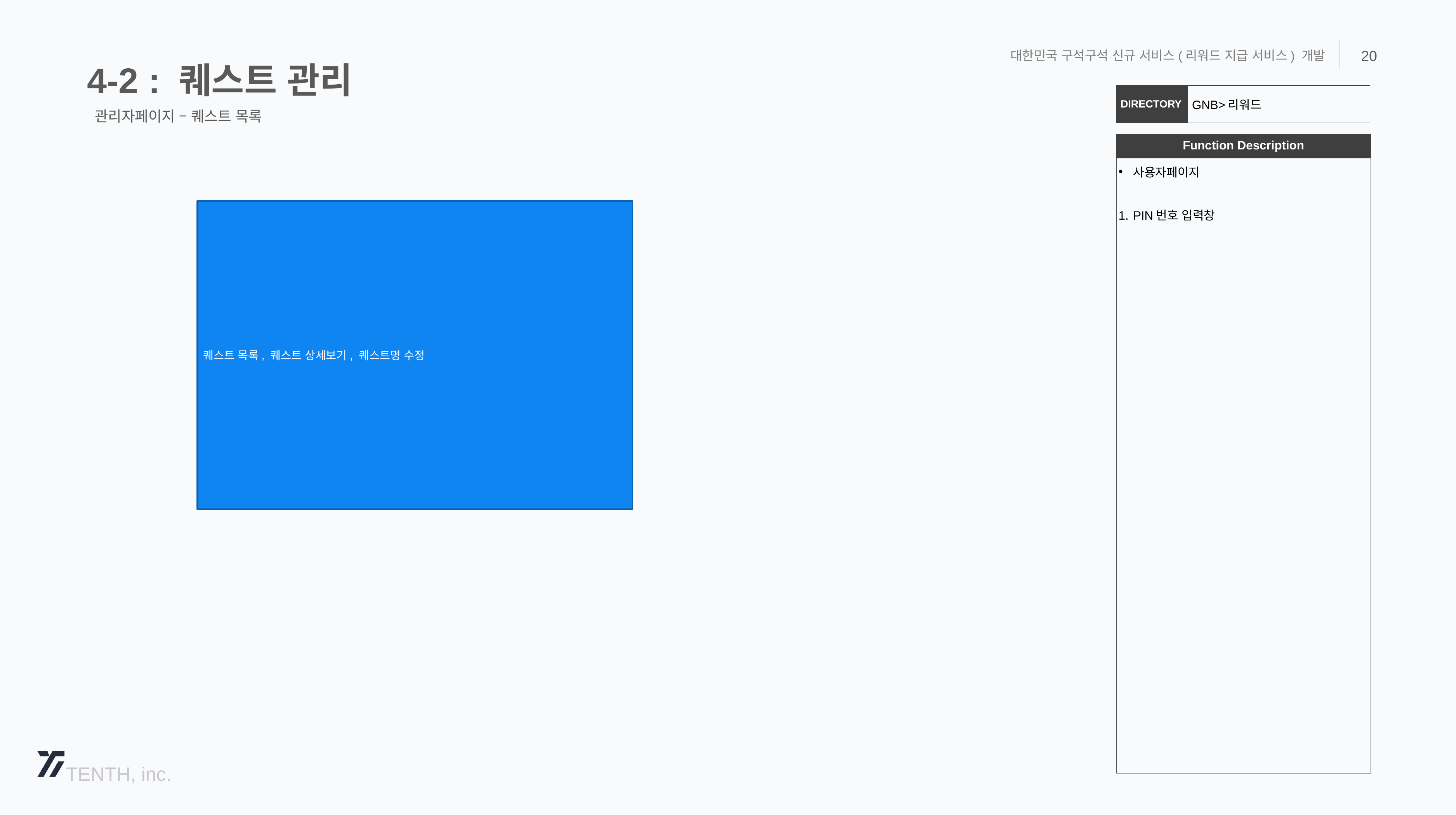

4-2 : 퀘스트 관리
대한민국 구석구석 신규 서비스(리워드 지급 서비스) 개발
20
| DIRECTORY | GNB>리워드 |
| --- | --- |
관리자페이지 – 퀘스트 목록
| Function Description |
| --- |
| 사용자페이지 PIN번호 입력창 |
퀘스트 목록, 퀘스트 상세보기, 퀘스트명 수정